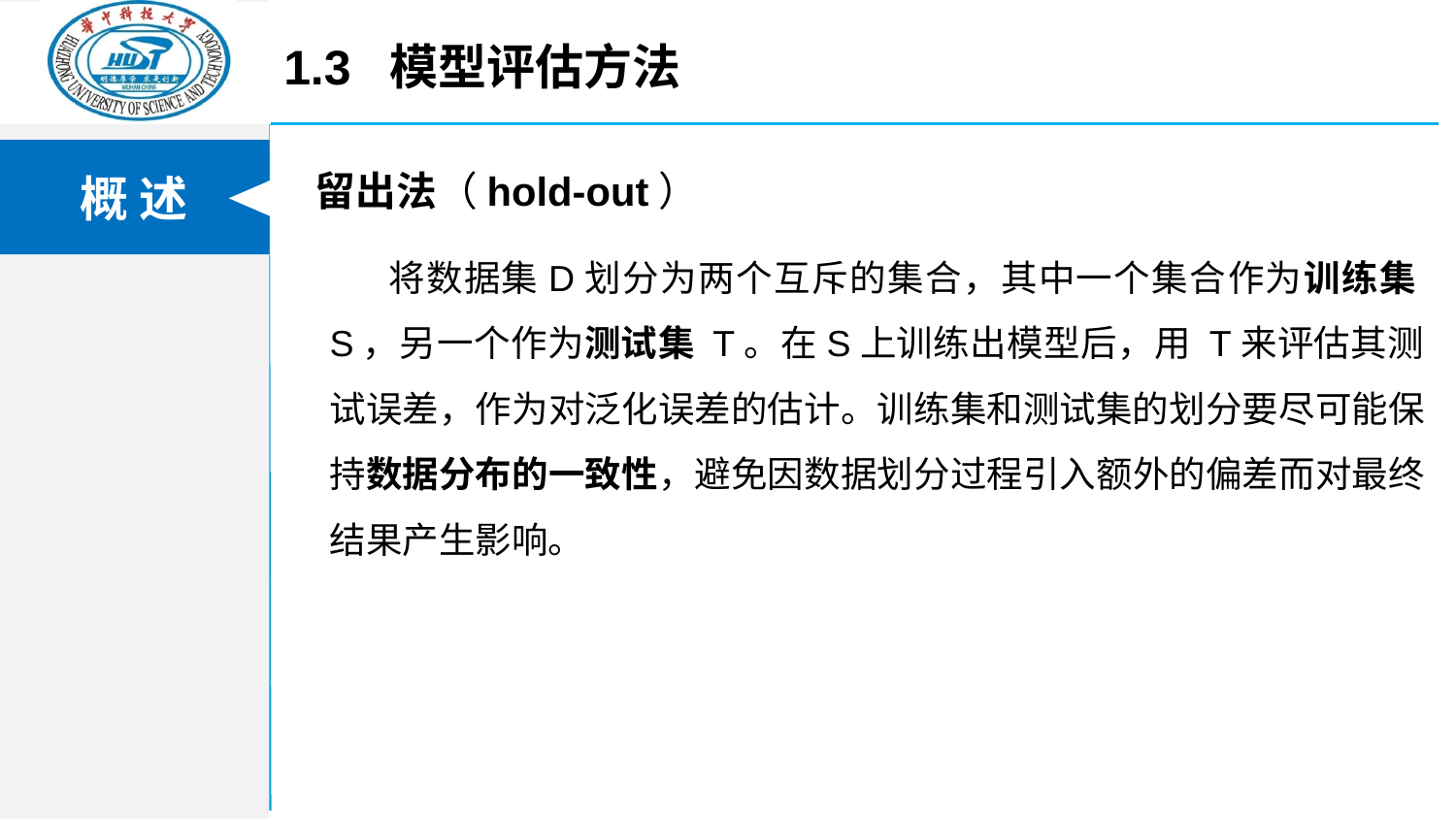

1.3  模型评估方法
留出法（hold-out）
     将数据集D划分为两个互斥的集合，其中一个集合作为训练集S，另一个作为测试集 T。在S上训练出模型后，用 T来评估其测试误差，作为对泛化误差的估计。训练集和测试集的划分要尽可能保持数据分布的一致性，避免因数据划分过程引入额外的偏差而对最终结果产生影响。